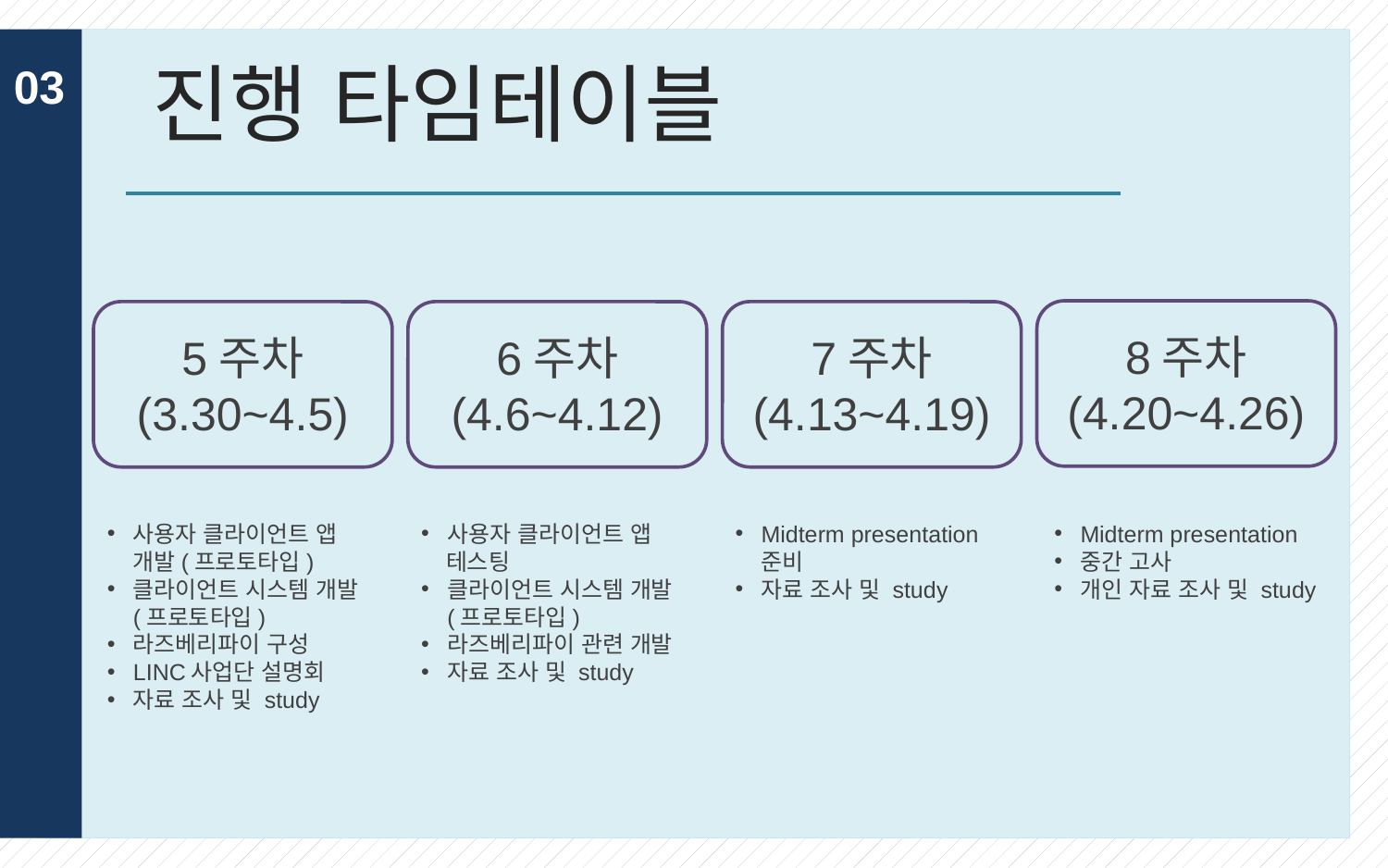

# 진행 타임테이블
03
8주차
(4.20~4.26)
5주차
(3.30~4.5)
6주차
(4.6~4.12)
7주차
(4.13~4.19)
사용자 클라이언트 앱 개발(프로토타입)
클라이언트 시스템 개발(프로토타입)
라즈베리파이 구성
LINC사업단 설명회
자료 조사 및 study

사용자 클라이언트 앱
   테스팅
클라이언트 시스템 개발(프로토타입)
라즈베리파이 관련 개발
자료 조사 및 study
Midterm presentation 준비
자료 조사 및 study
Midterm presentation
중간 고사
개인 자료 조사 및 study